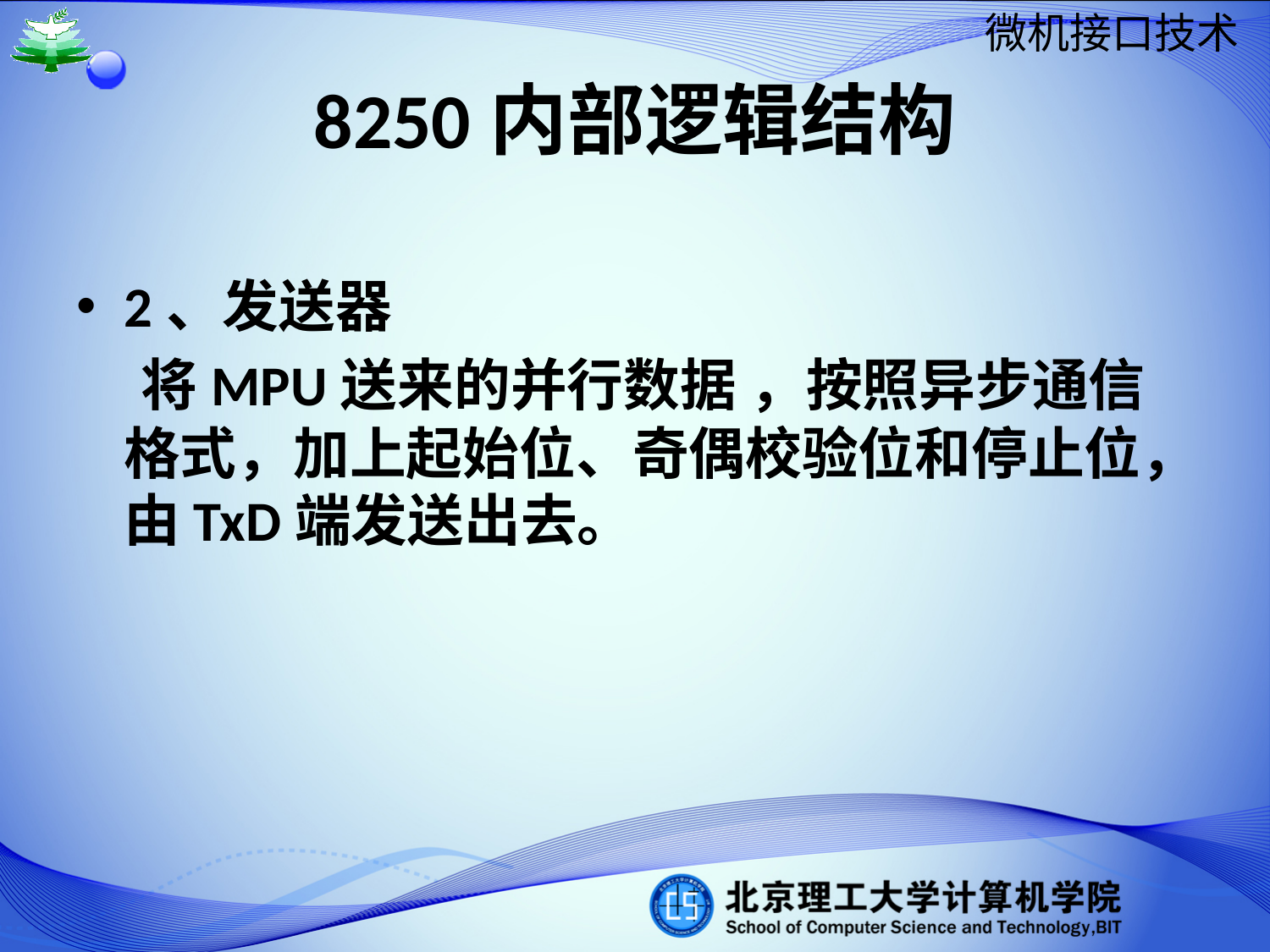

# 8250内部逻辑结构
2、发送器
    将MPU送来的并行数据 ，按照异步通信格式，加上起始位、奇偶校验位和停止位，由TxD端发送出去。